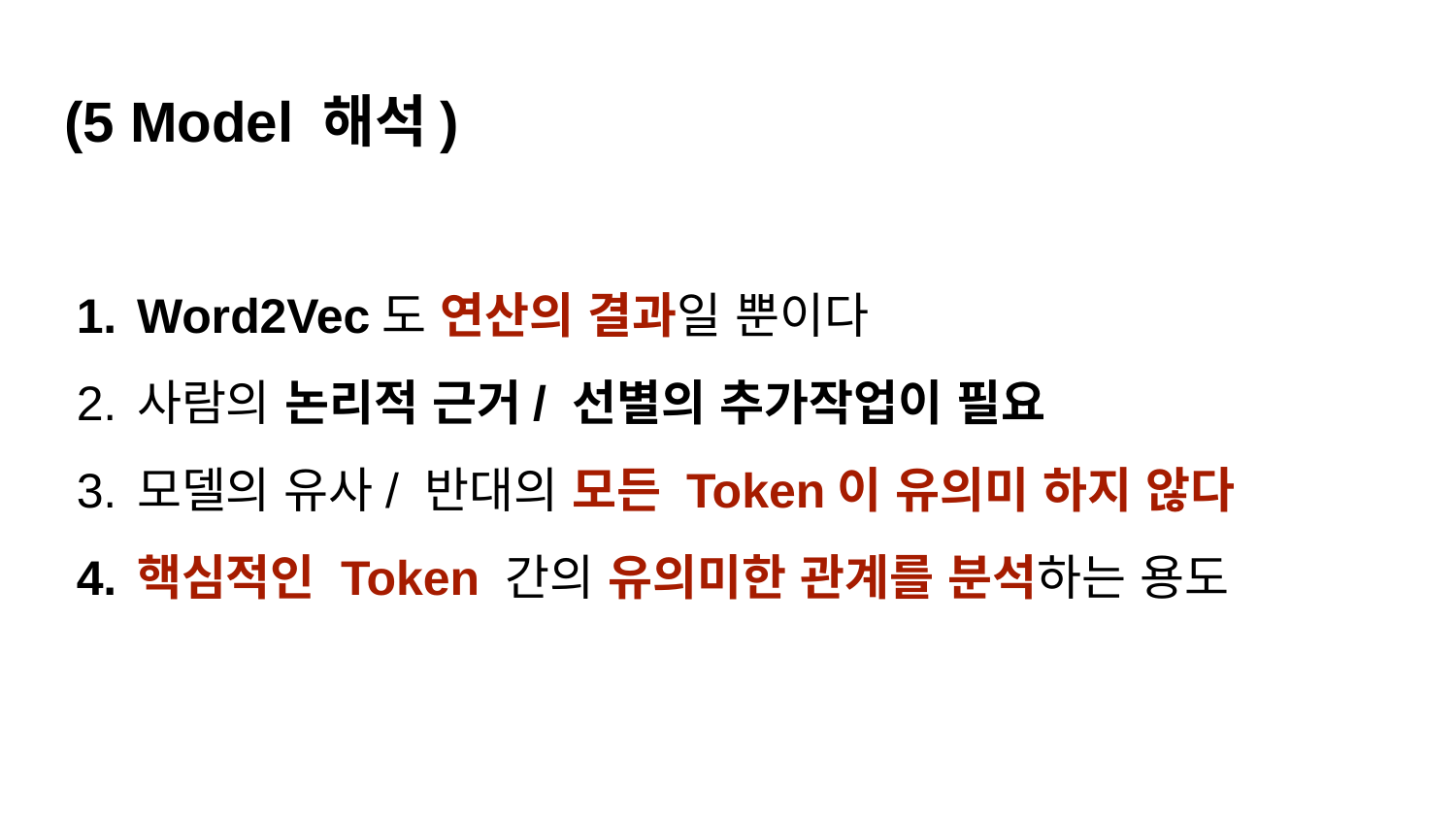

# (5 Model 해석)

Word2Vec도 연산의 결과일 뿐이다
사람의 논리적 근거/ 선별의 추가작업이 필요
모델의 유사/ 반대의 모든 Token이 유의미 하지 않다
핵심적인 Token 간의 유의미한 관계를 분석하는 용도